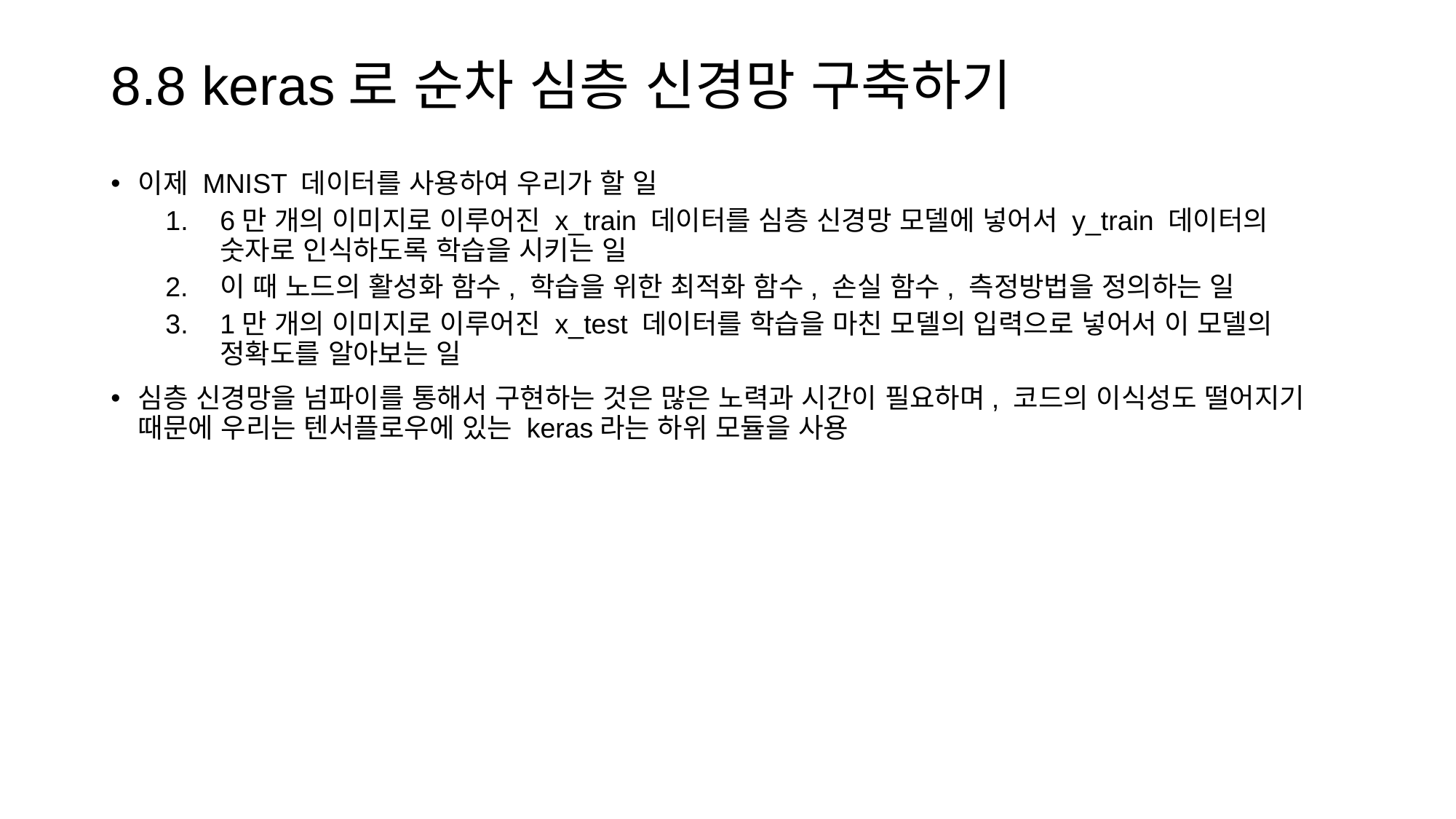

# 8.8 keras로 순차 심층 신경망 구축하기
이제 MNIST 데이터를 사용하여 우리가 할 일
6만 개의 이미지로 이루어진 x_train 데이터를 심층 신경망 모델에 넣어서 y_train 데이터의 숫자로 인식하도록 학습을 시키는 일
이 때 노드의 활성화 함수, 학습을 위한 최적화 함수, 손실 함수, 측정방법을 정의하는 일
1만 개의 이미지로 이루어진 x_test 데이터를 학습을 마친 모델의 입력으로 넣어서 이 모델의 정확도를 알아보는 일
심층 신경망을 넘파이를 통해서 구현하는 것은 많은 노력과 시간이 필요하며, 코드의 이식성도 떨어지기 때문에 우리는 텐서플로우에 있는 keras라는 하위 모듈을 사용